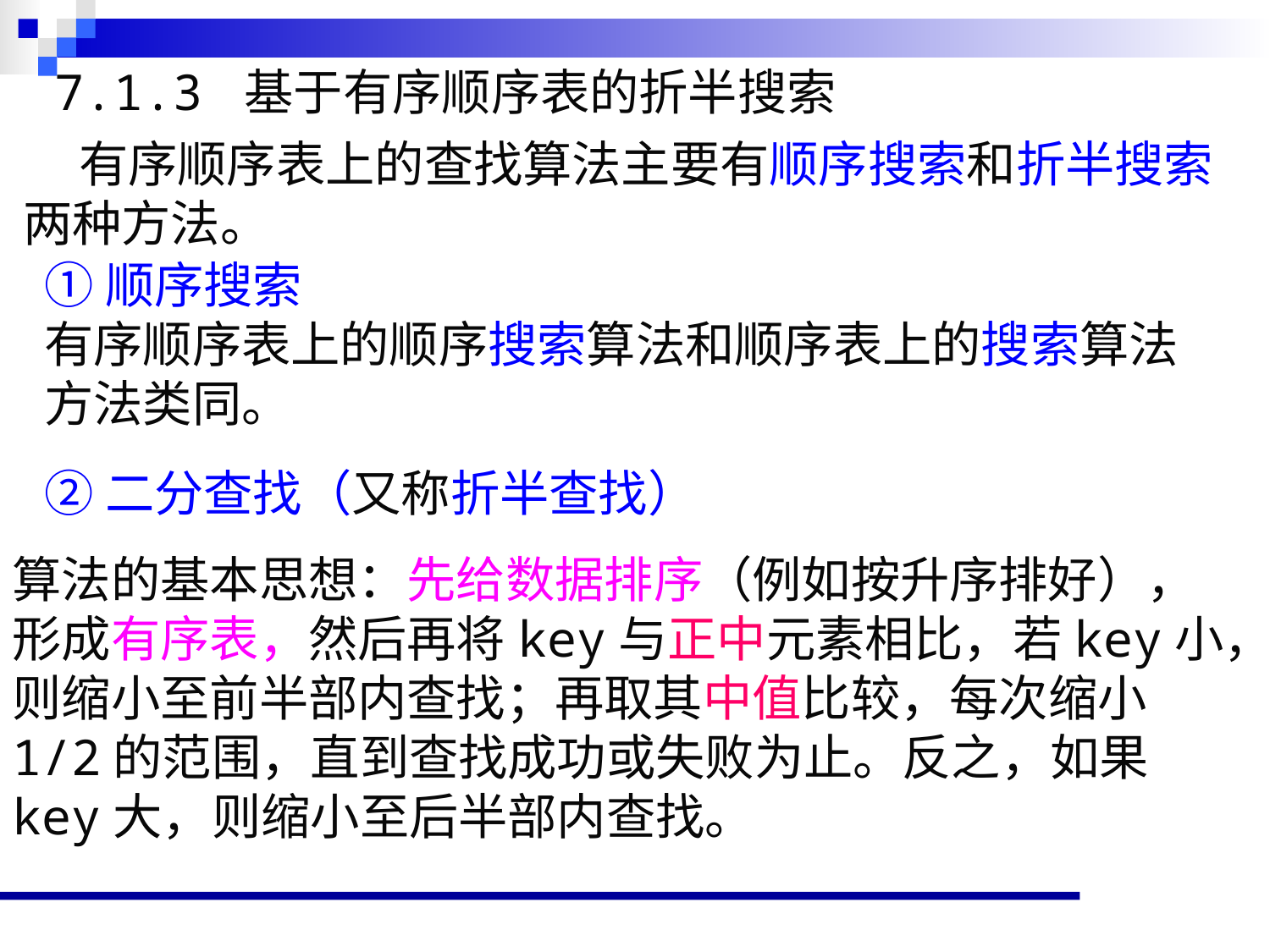

7.1.3 基于有序顺序表的折半搜索
    有序顺序表上的查找算法主要有顺序搜索和折半搜索两种方法。
①顺序搜索
有序顺序表上的顺序搜索算法和顺序表上的搜索算法方法类同。
②二分查找（又称折半查找）
算法的基本思想：先给数据排序（例如按升序排好），形成有序表，然后再将key与正中元素相比，若key小，则缩小至前半部内查找；再取其中值比较，每次缩小1/2的范围，直到查找成功或失败为止。反之，如果key大，则缩小至后半部内查找。